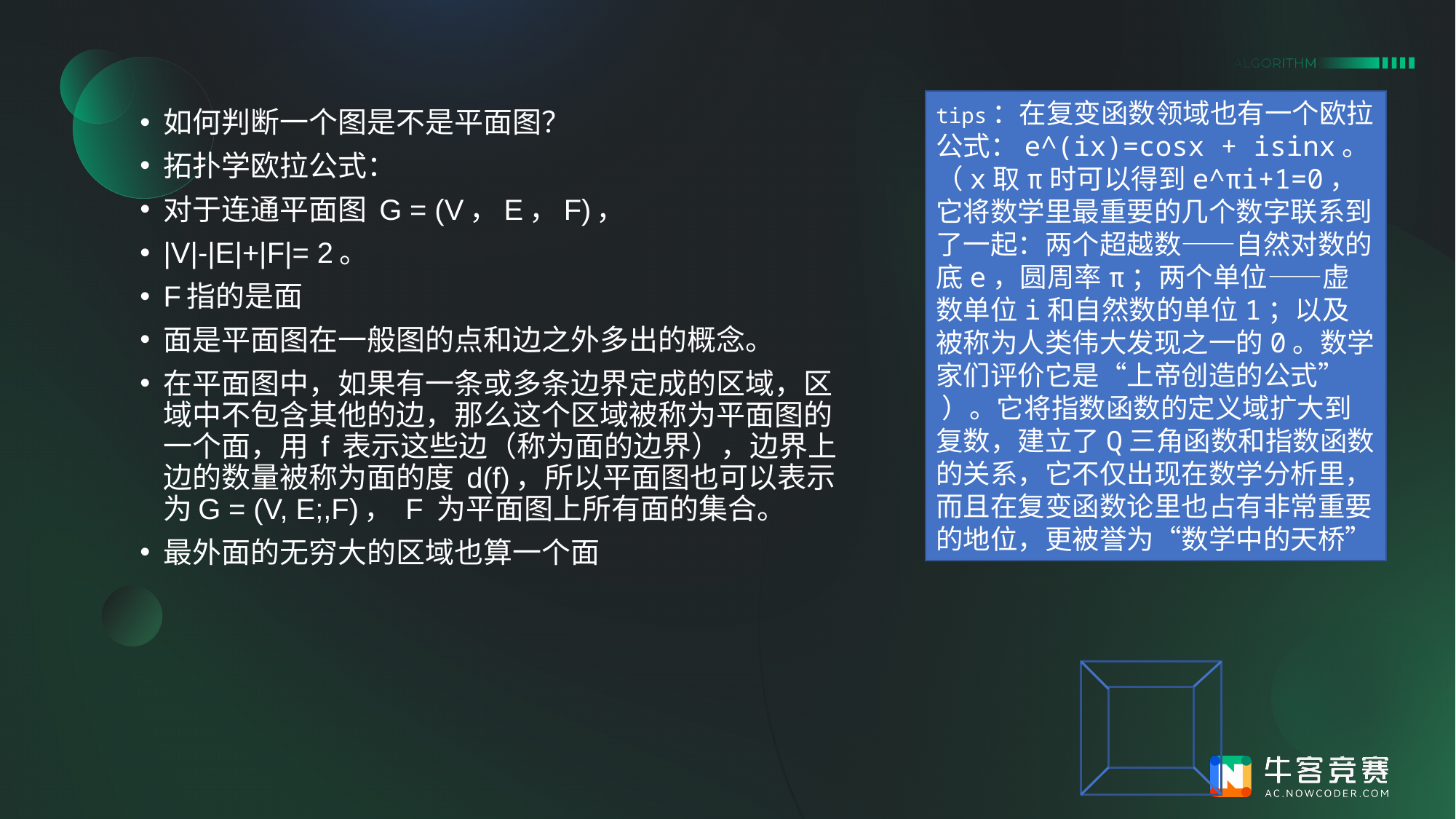

tips：在复变函数领域也有一个欧拉公式：e^(ix)=cosx + isinx。（x取π时可以得到e^πi+1=0，它将数学里最重要的几个数字联系到了一起：两个超越数——自然对数的底e，圆周率π；两个单位——虚数单位i和自然数的单位1；以及被称为人类伟大发现之一的0。数学家们评价它是“上帝创造的公式” ）。它将指数函数的定义域扩大到复数，建立了Q三角函数和指数函数的关系，它不仅出现在数学分析里，而且在复变函数论里也占有非常重要的地位，更被誉为“数学中的天桥”
如何判断一个图是不是平面图？
拓扑学欧拉公式：
对于连通平面图 G = (V，E，F)，
|V|-|E|+|F|= 2。
F指的是面
面是平面图在一般图的点和边之外多出的概念。
在平面图中，如果有一条或多条边界定成的区域，区域中不包含其他的边，那么这个区域被称为平面图的一个面，用 f 表示这些边（称为面的边界），边界上边的数量被称为面的度 d(f)，所以平面图也可以表示为G = (V, E;,F)， F 为平面图上所有面的集合。
最外面的无穷大的区域也算一个面